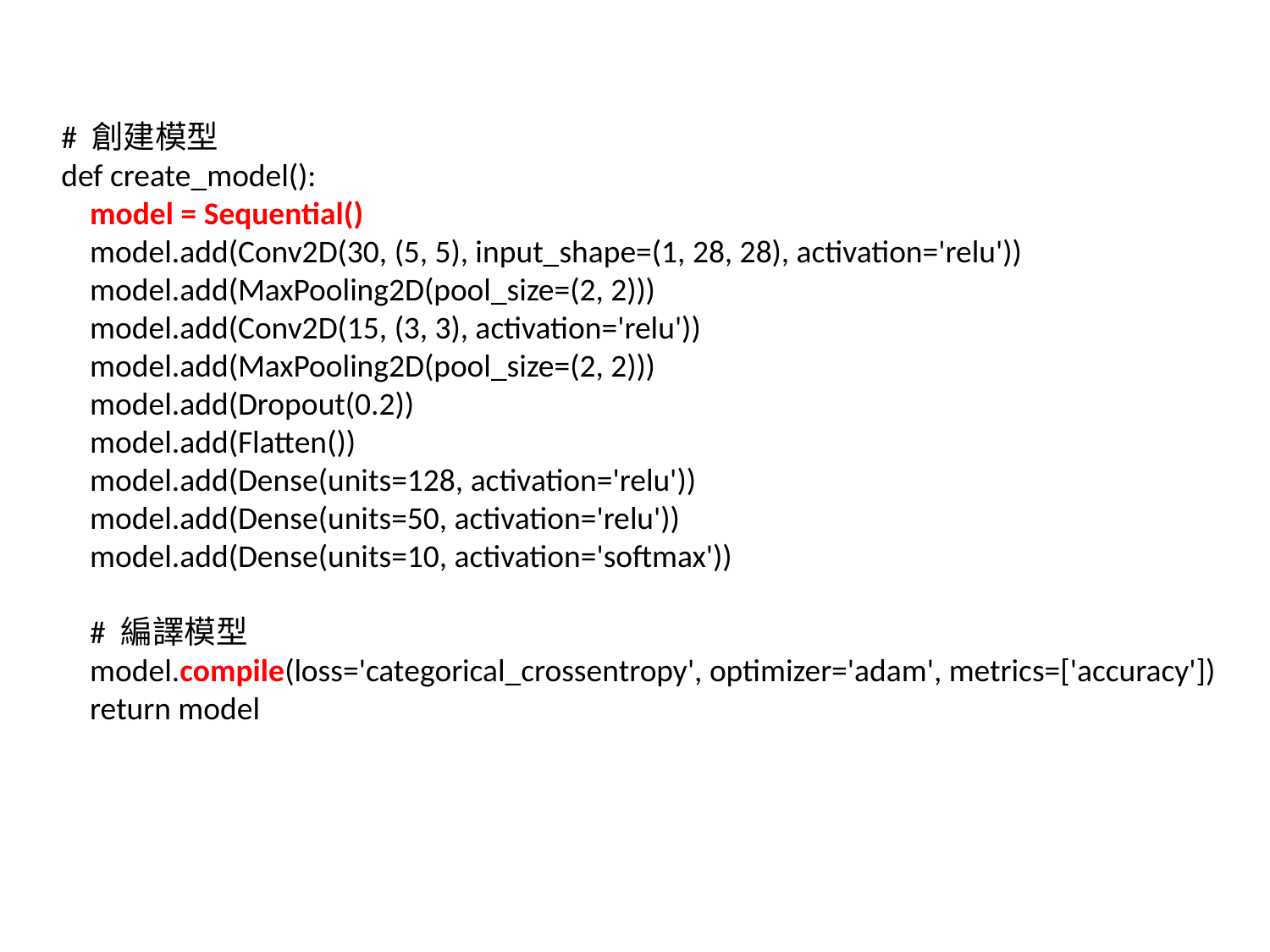

# 創建模型
def create_model():
    model = Sequential()
    model.add(Conv2D(30, (5, 5), input_shape=(1, 28, 28), activation='relu'))
    model.add(MaxPooling2D(pool_size=(2, 2)))
    model.add(Conv2D(15, (3, 3), activation='relu'))
    model.add(MaxPooling2D(pool_size=(2, 2)))
    model.add(Dropout(0.2))
    model.add(Flatten())
    model.add(Dense(units=128, activation='relu'))
    model.add(Dense(units=50, activation='relu'))
    model.add(Dense(units=10, activation='softmax'))

    # 編譯模型
    model.compile(loss='categorical_crossentropy', optimizer='adam', metrics=['accuracy'])
    return model